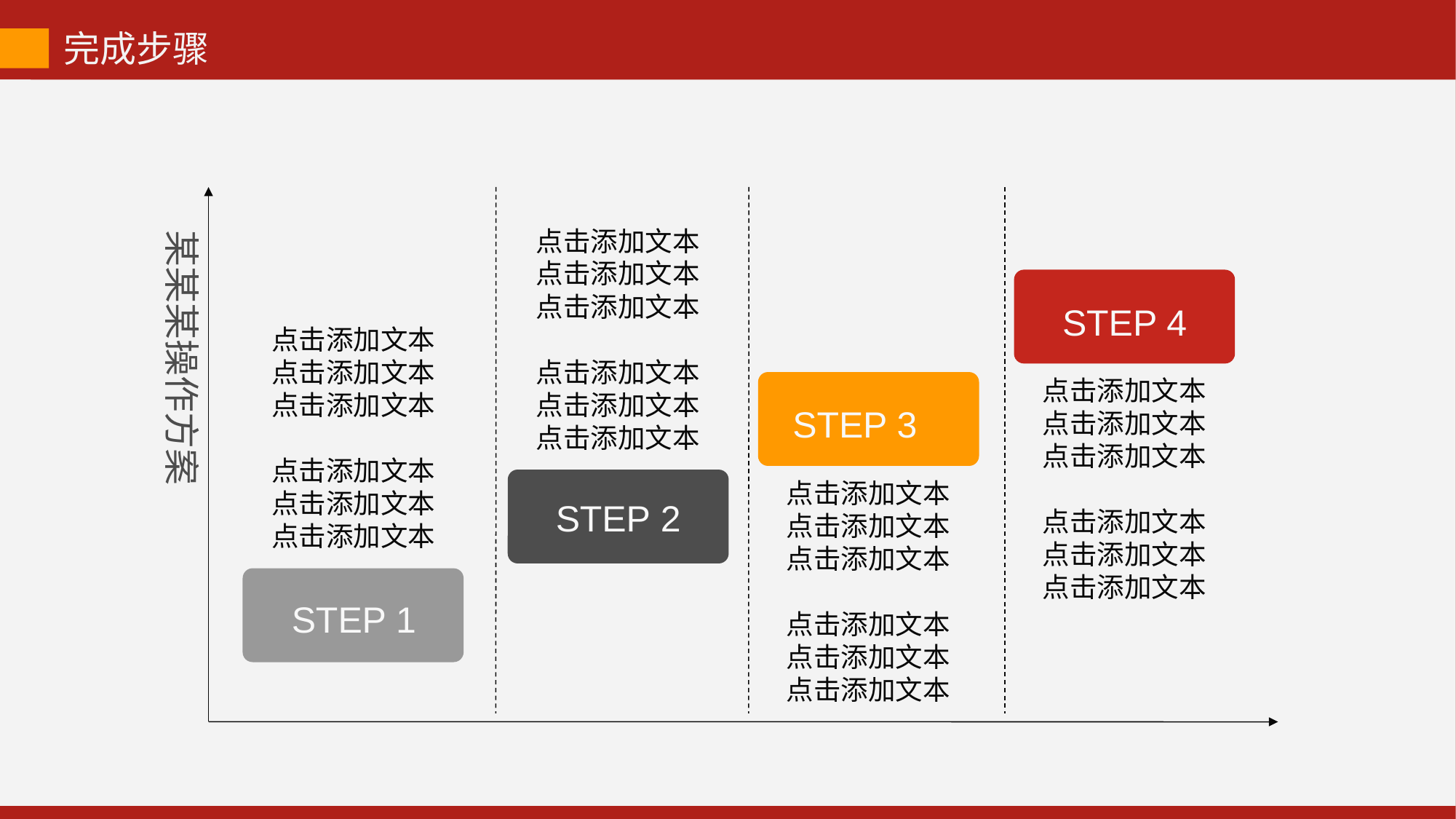

完成步骤

点击添加文本
点击添加文本
点击添加文本
点击添加文本
点击添加文本
点击添加文本
某某某操作方案

STEP 4
点击添加文本
点击添加文本
点击添加文本
点击添加文本
点击添加文本
点击添加文本
点击添加文本
点击添加文本
点击添加文本
点击添加文本
点击添加文本
点击添加文本

STEP 3

STEP 2
点击添加文本
点击添加文本
点击添加文本
点击添加文本
点击添加文本
点击添加文本

STEP 1